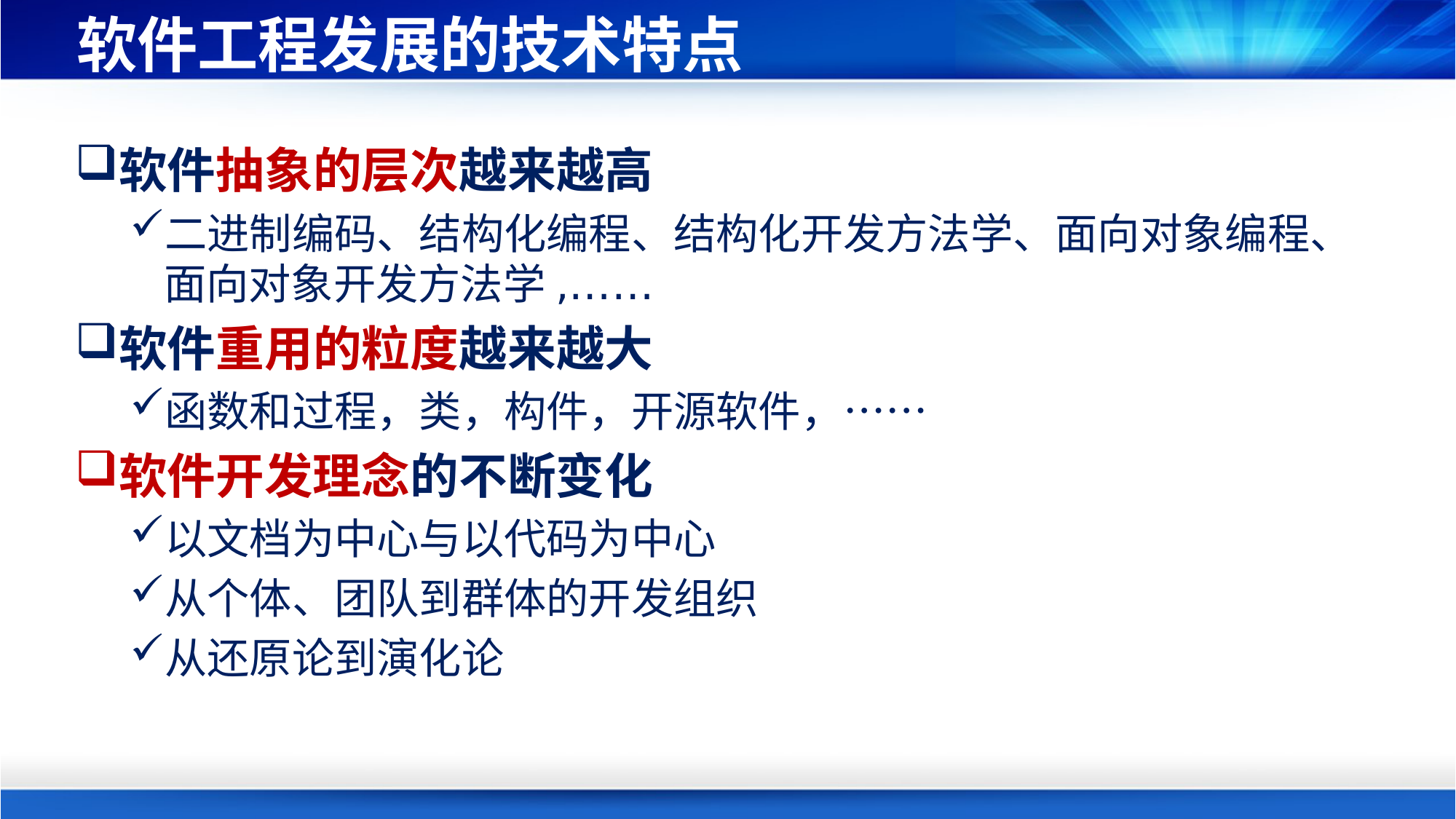

# 软件工程发展的技术特点
软件抽象的层次越来越高
二进制编码、结构化编程、结构化开发方法学、面向对象编程、面向对象开发方法学,……
软件重用的粒度越来越大
函数和过程，类，构件，开源软件，……
软件开发理念的不断变化
以文档为中心与以代码为中心
从个体、团队到群体的开发组织
从还原论到演化论